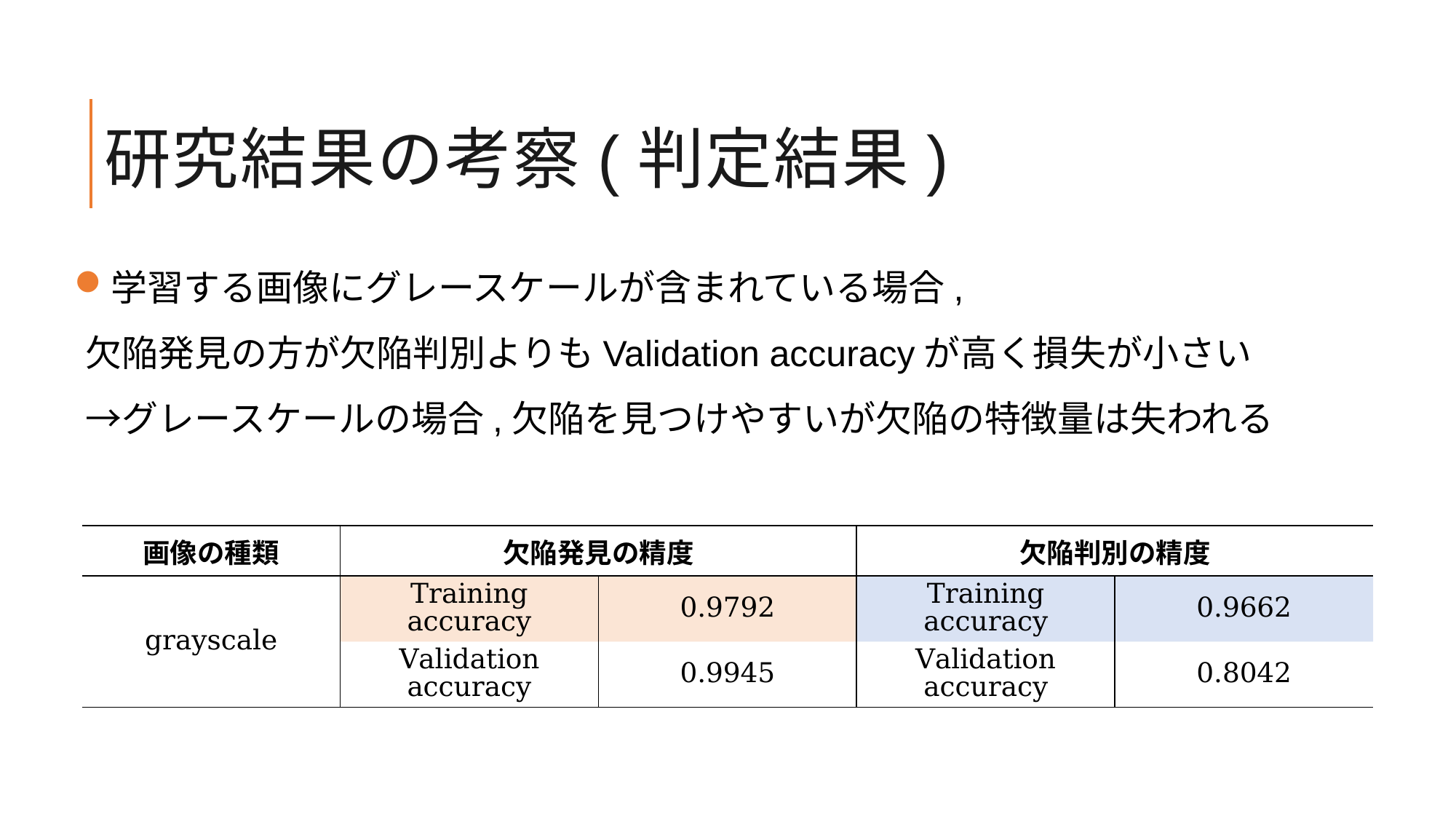

# 研究結果の考察(判定結果)
学習する画像にグレースケールが含まれている場合,
欠陥発見の方が欠陥判別よりもValidation accuracyが高く損失が小さい
→グレースケールの場合,欠陥を見つけやすいが欠陥の特徴量は失われる
| 画像の種類 | 欠陥発見の精度 |  | 欠陥判別の精度 |  |
| --- | --- | --- | --- | --- |
| grayscale | Training accuracy | 0.9792 | Training accuracy | 0.9662 |
|  | Validation accuracy | 0.9945 | Validation accuracy | 0.8042 |